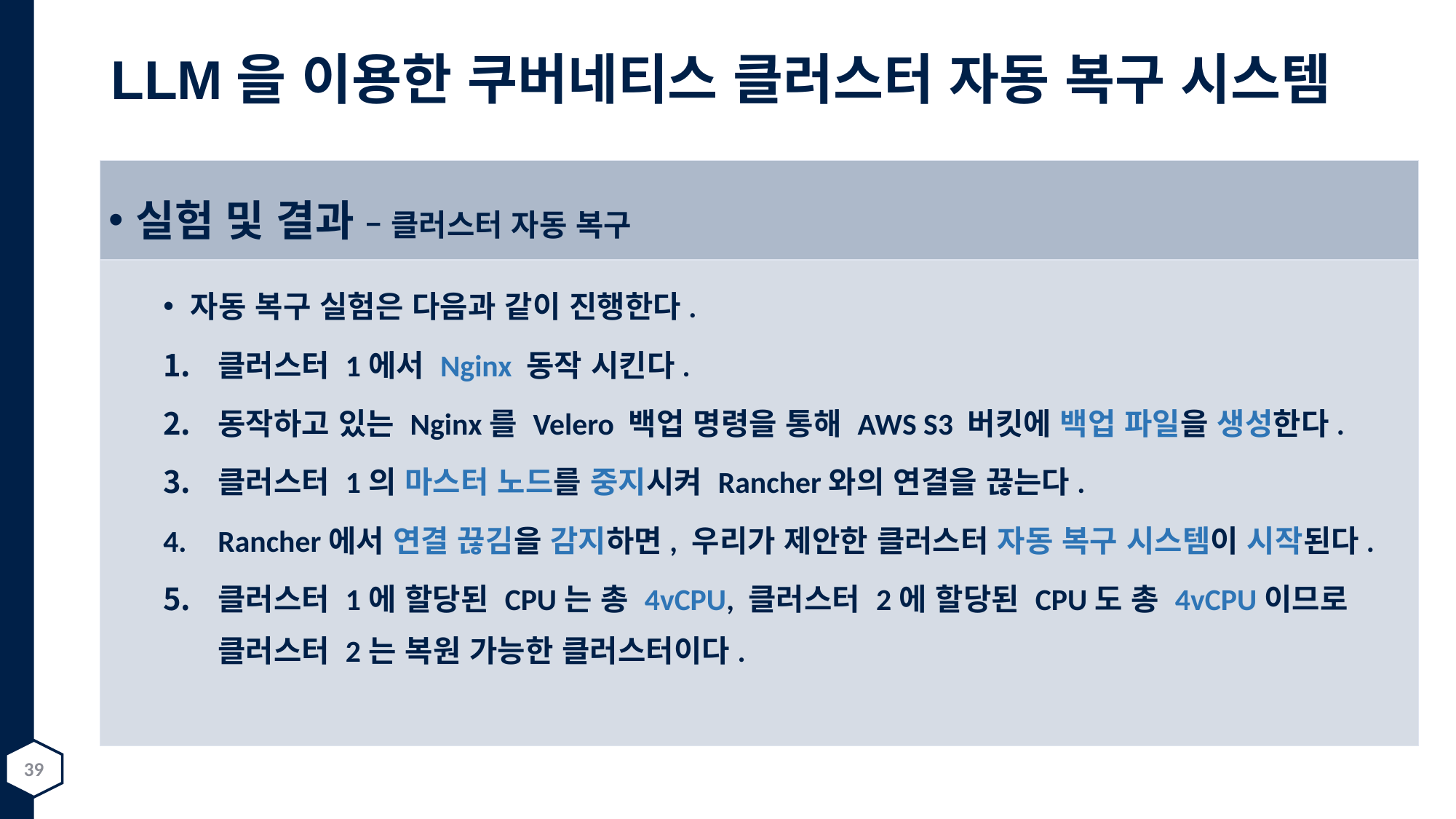

# LLM을 이용한 쿠버네티스 클러스터 자동 복구 시스템
실험 및 결과 – 클러스터 자동 복구
자동 복구 실험은 다음과 같이 진행한다.
클러스터 1에서 Nginx 동작 시킨다.
동작하고 있는 Nginx를 Velero 백업 명령을 통해 AWS S3 버킷에 백업 파일을 생성한다.
클러스터 1의 마스터 노드를 중지시켜 Rancher와의 연결을 끊는다.
Rancher에서 연결 끊김을 감지하면, 우리가 제안한 클러스터 자동 복구 시스템이 시작된다.
클러스터 1에 할당된 CPU는 총 4vCPU, 클러스터 2에 할당된 CPU도 총 4vCPU이므로 클러스터 2는 복원 가능한 클러스터이다.
39